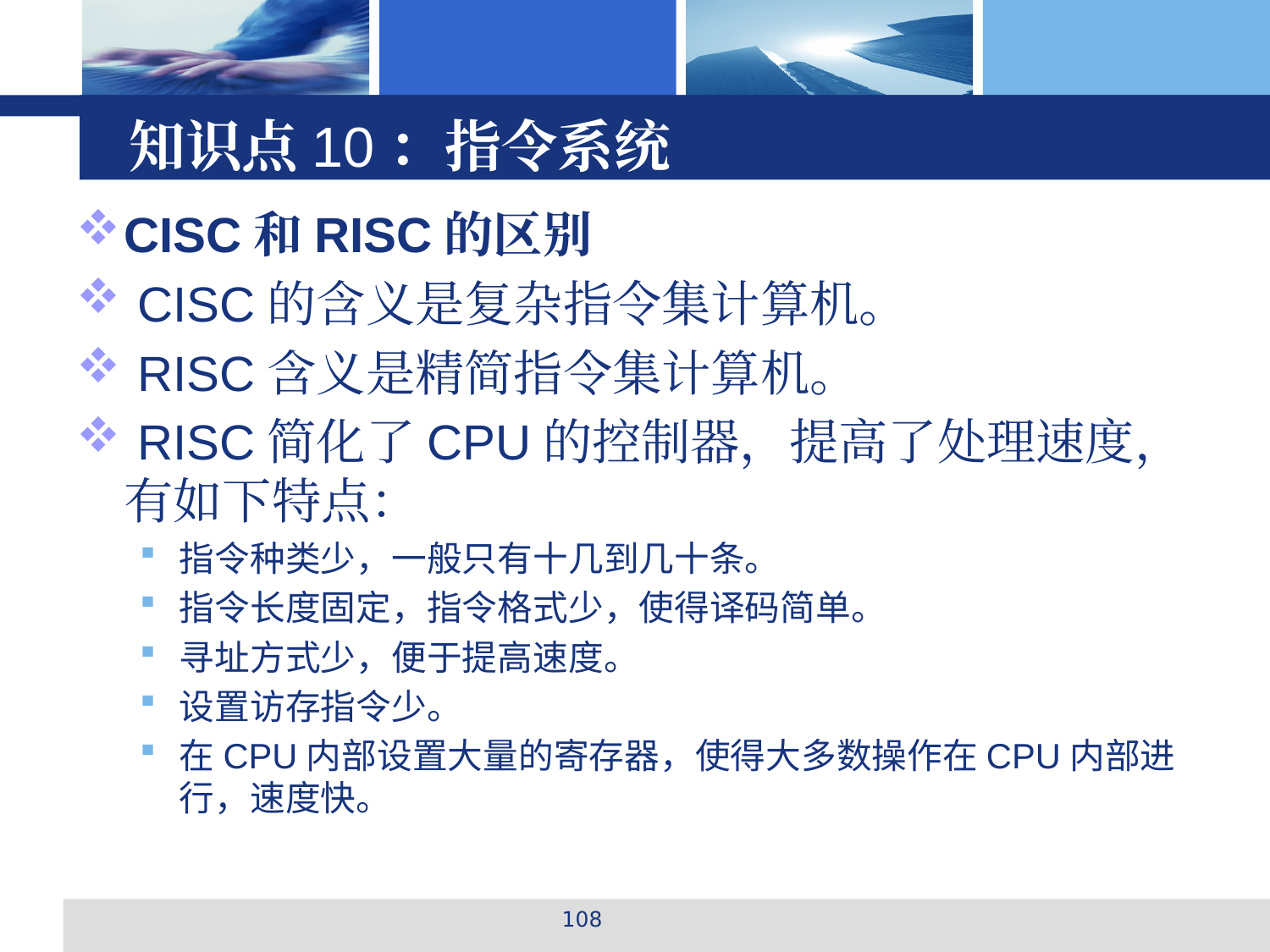

# 知识点10：指令系统
CISC和RISC的区别
 CISC的含义是复杂指令集计算机。
 RISC含义是精简指令集计算机。
 RISC简化了CPU的控制器，提高了处理速度，有如下特点：
指令种类少，一般只有十几到几十条。
指令长度固定，指令格式少，使得译码简单。
寻址方式少，便于提高速度。
设置访存指令少。
在CPU内部设置大量的寄存器，使得大多数操作在CPU内部进行，速度快。
108